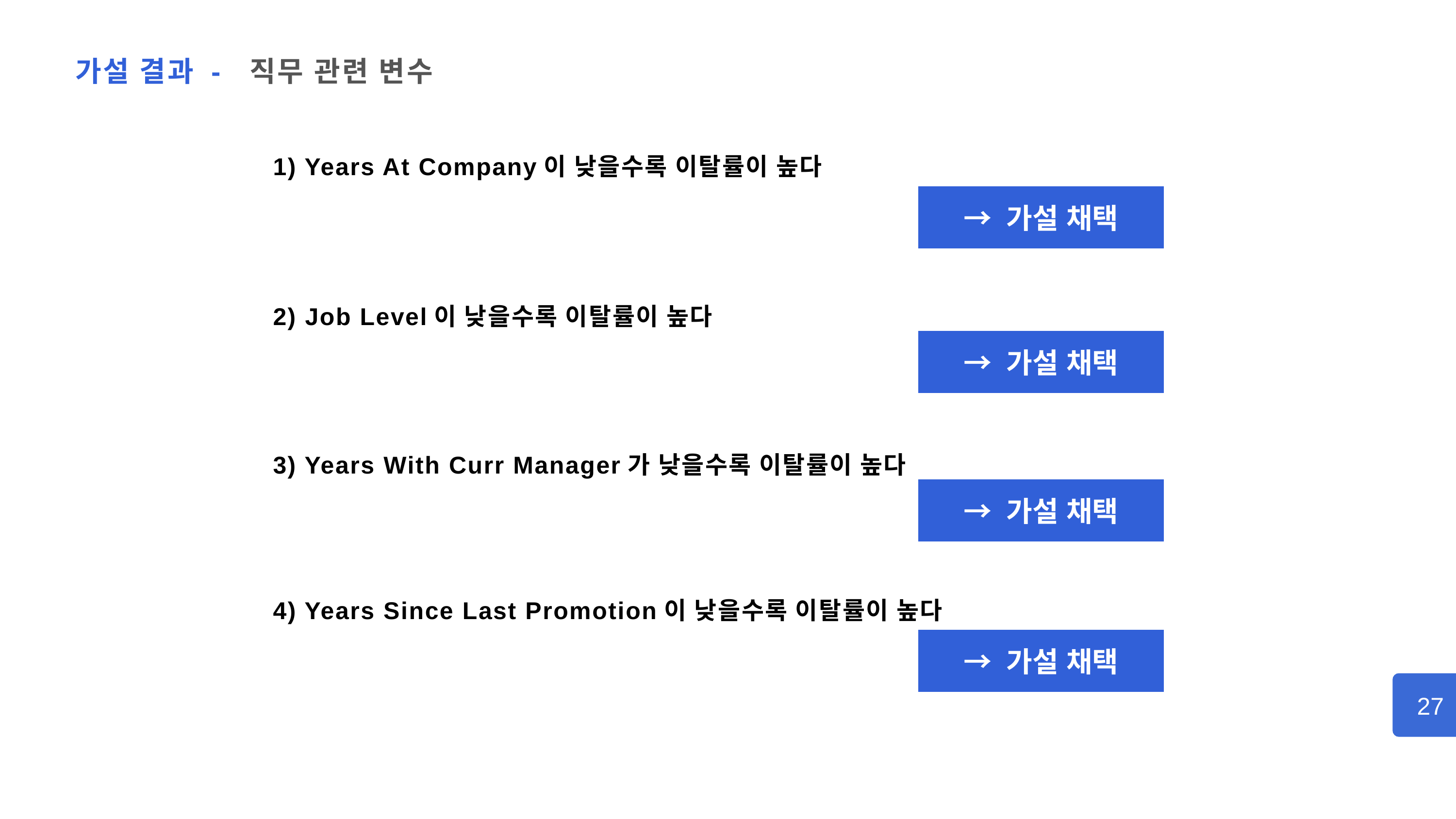

가설 결과 -  직무 관련 변수
1) Years At Company이 낮을수록 이탈률이 높다
→ 가설 채택

가설 채택

2) Job Level이 낮을수록 이탈률이 높다
→ 가설 채택

가설 채택

3) Years With Curr Manager가 낮을수록 이탈률이 높다
→ 가설 채택

→ 가설 채택
가설 채택

4) Years Since Last Promotion이 낮을수록 이탈률이 높다
가설 채택
27